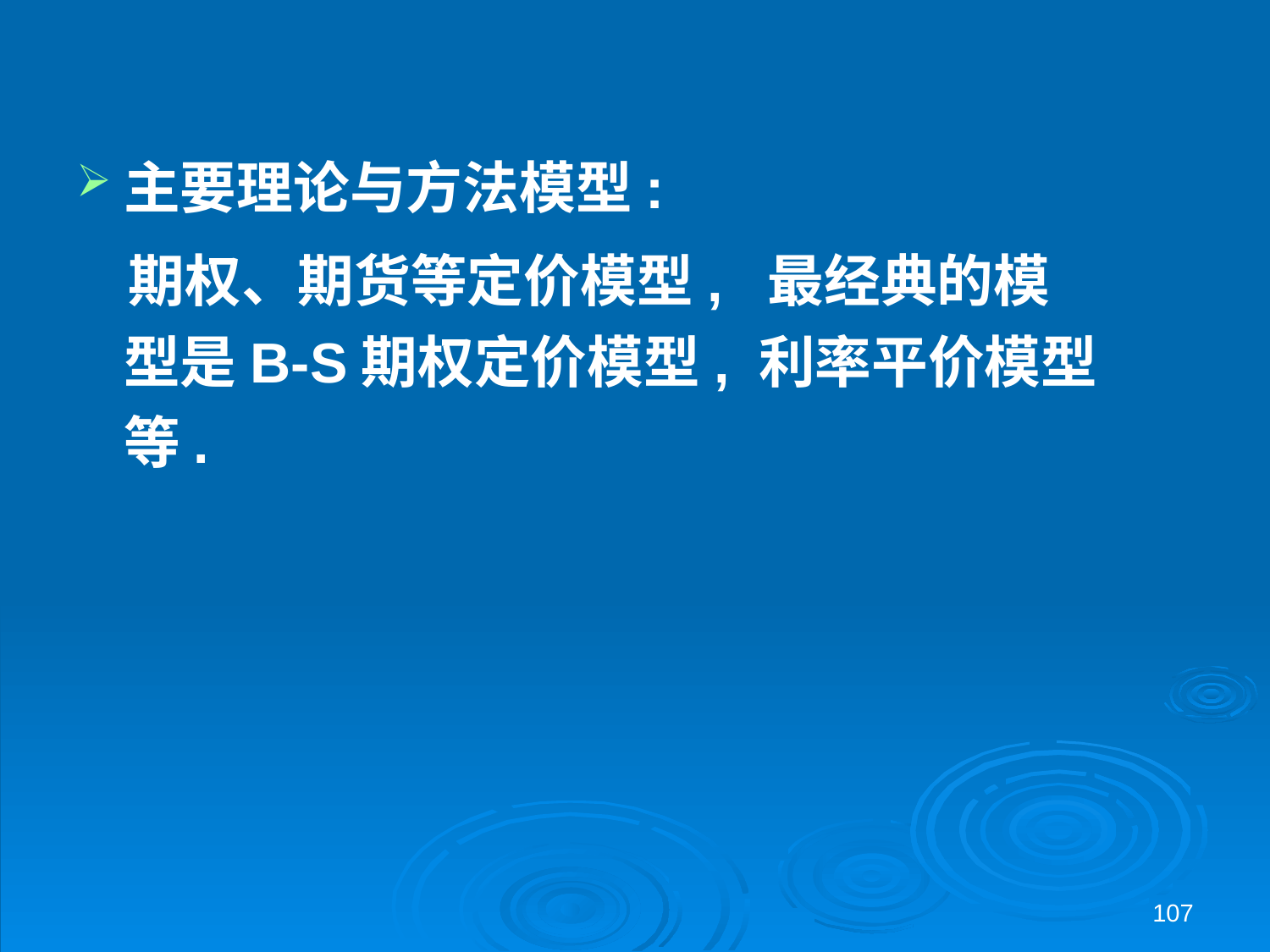

#
主要理论与方法模型:
   期权、期货等定价模型,  最经典的模型是B-S期权定价模型, 利率平价模型等.

107